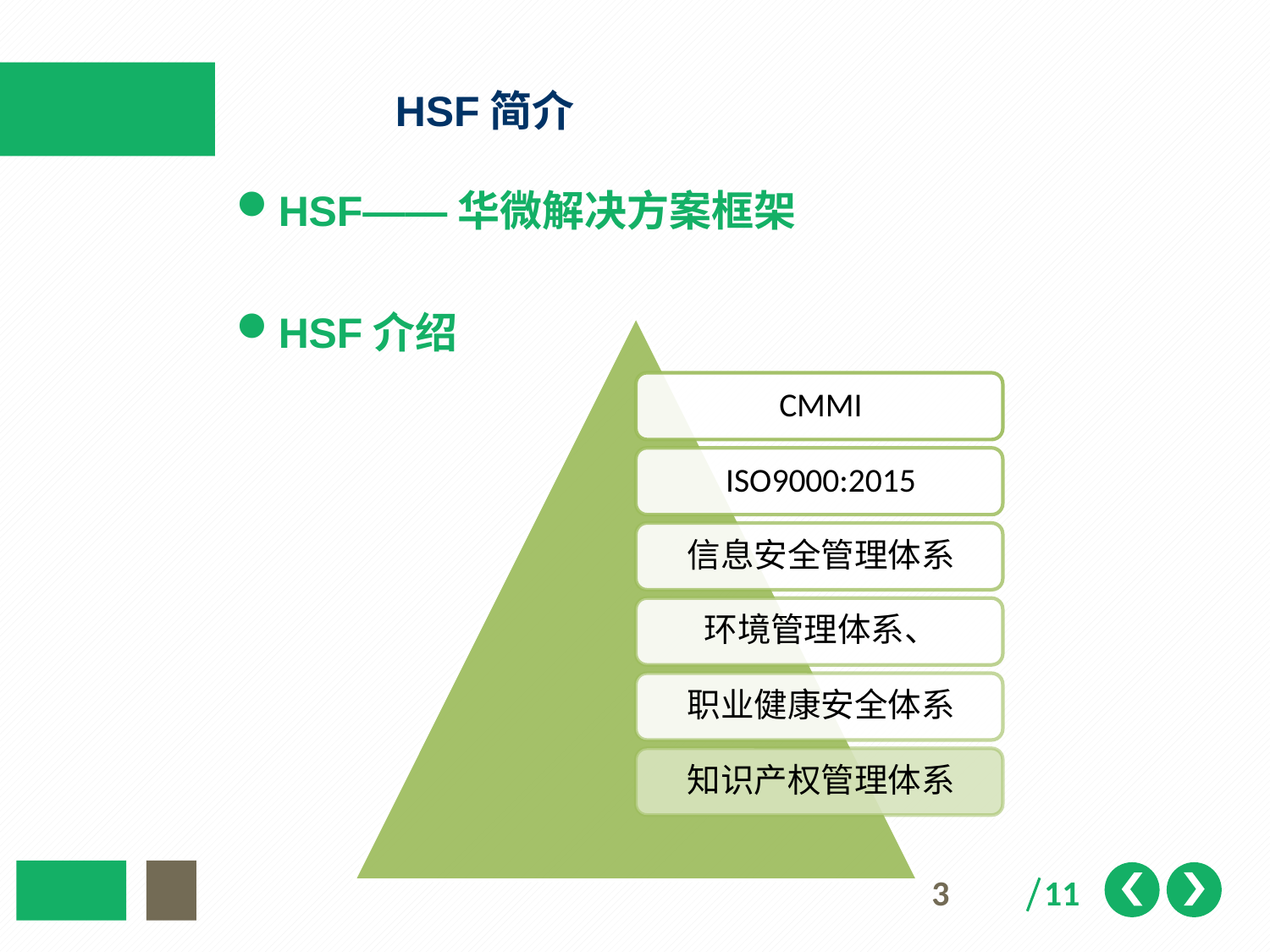

HSF——华微解决方案框架

HSF介绍

# HSF简介
CMMI
ISO9000:2015
信息安全管理体系
环境管理体系、
职业健康安全体系
知识产权管理体系